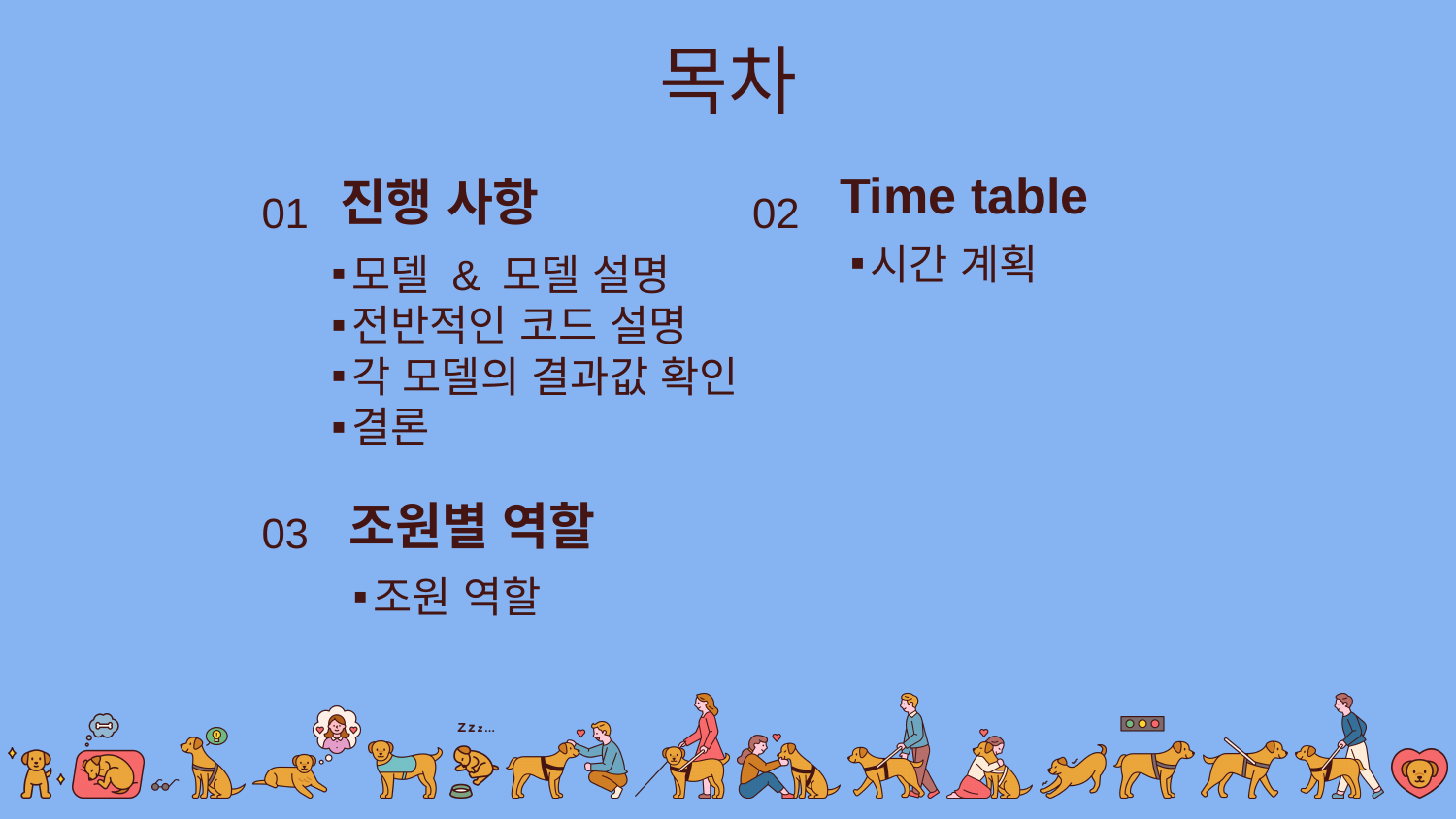

목차
01
02
Time table

진행 사항

시간 계획
모델 & 모델 설명
전반적인 코드 설명
각 모델의 결과값 확인
결론

03
조원별 역할
조원 역할